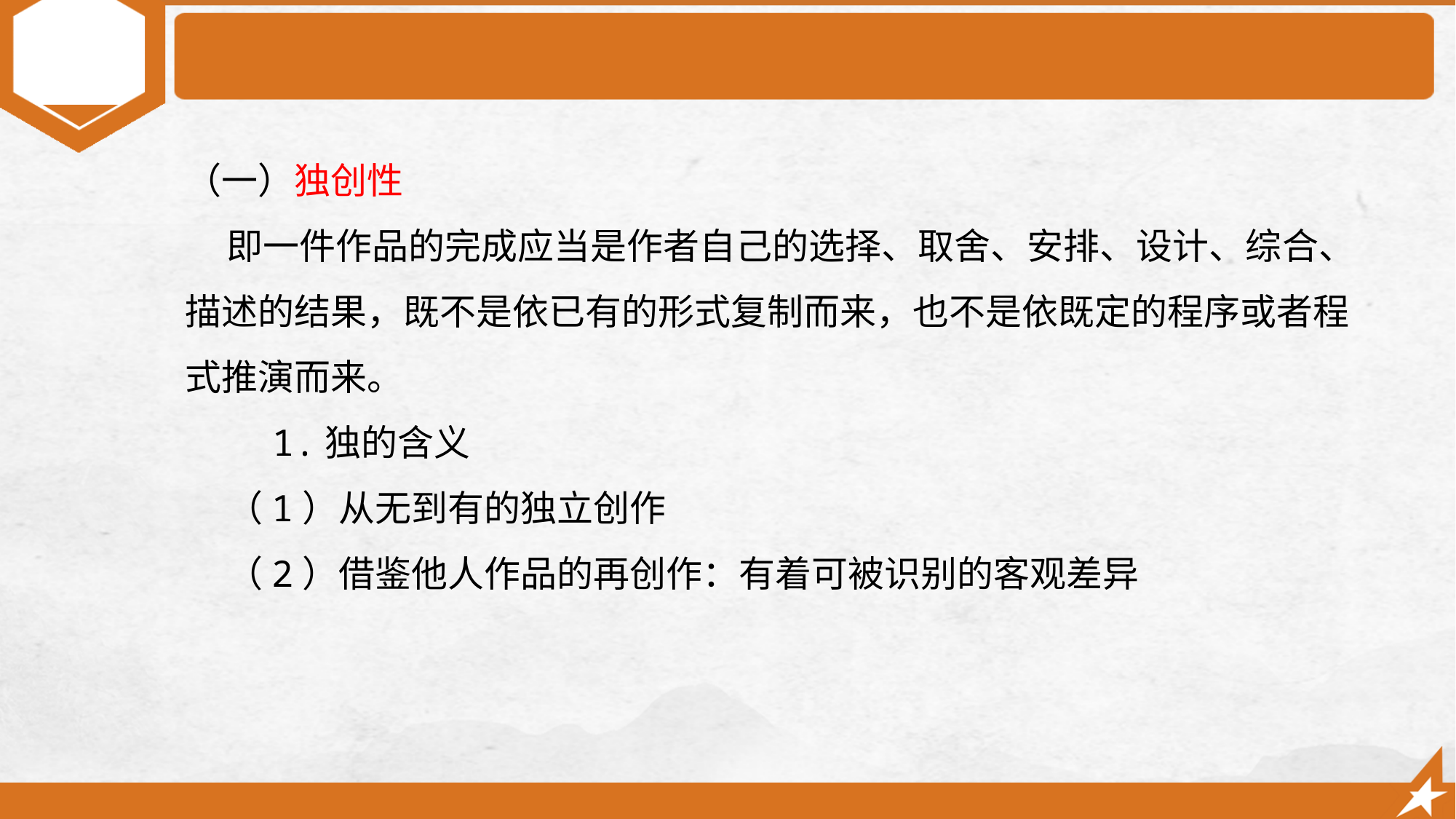

（一）独创性
    即一件作品的完成应当是作者自己的选择、取舍、安排、设计、综合、描述的结果，既不是依已有的形式复制而来，也不是依既定的程序或者程式推演而来。
    1.独的含义
    （1）从无到有的独立创作
    （2）借鉴他人作品的再创作：有着可被识别的客观差异